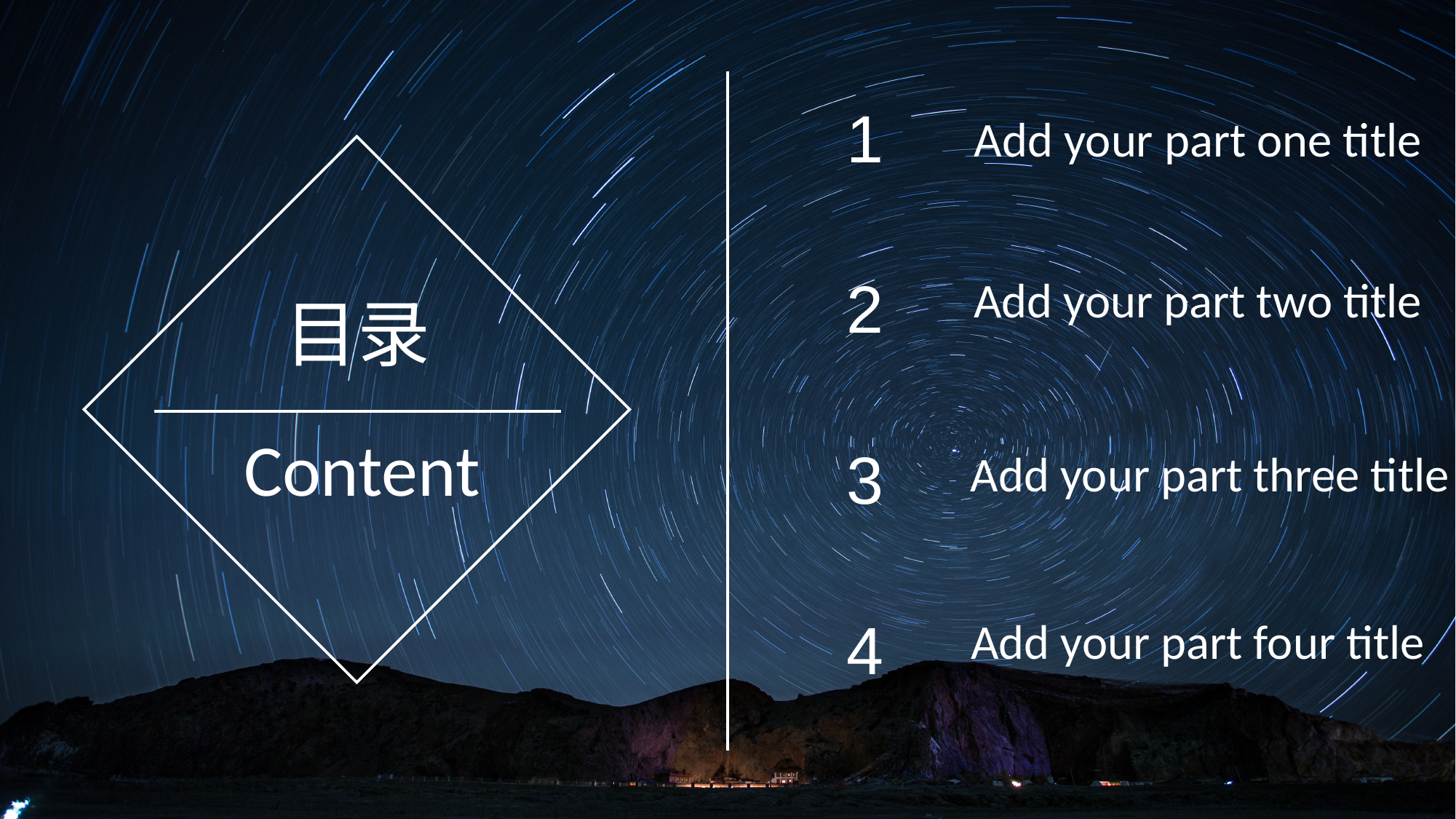

Add your part one title
目录
Add your part two title

Content
Add your part three title

Add your part four title